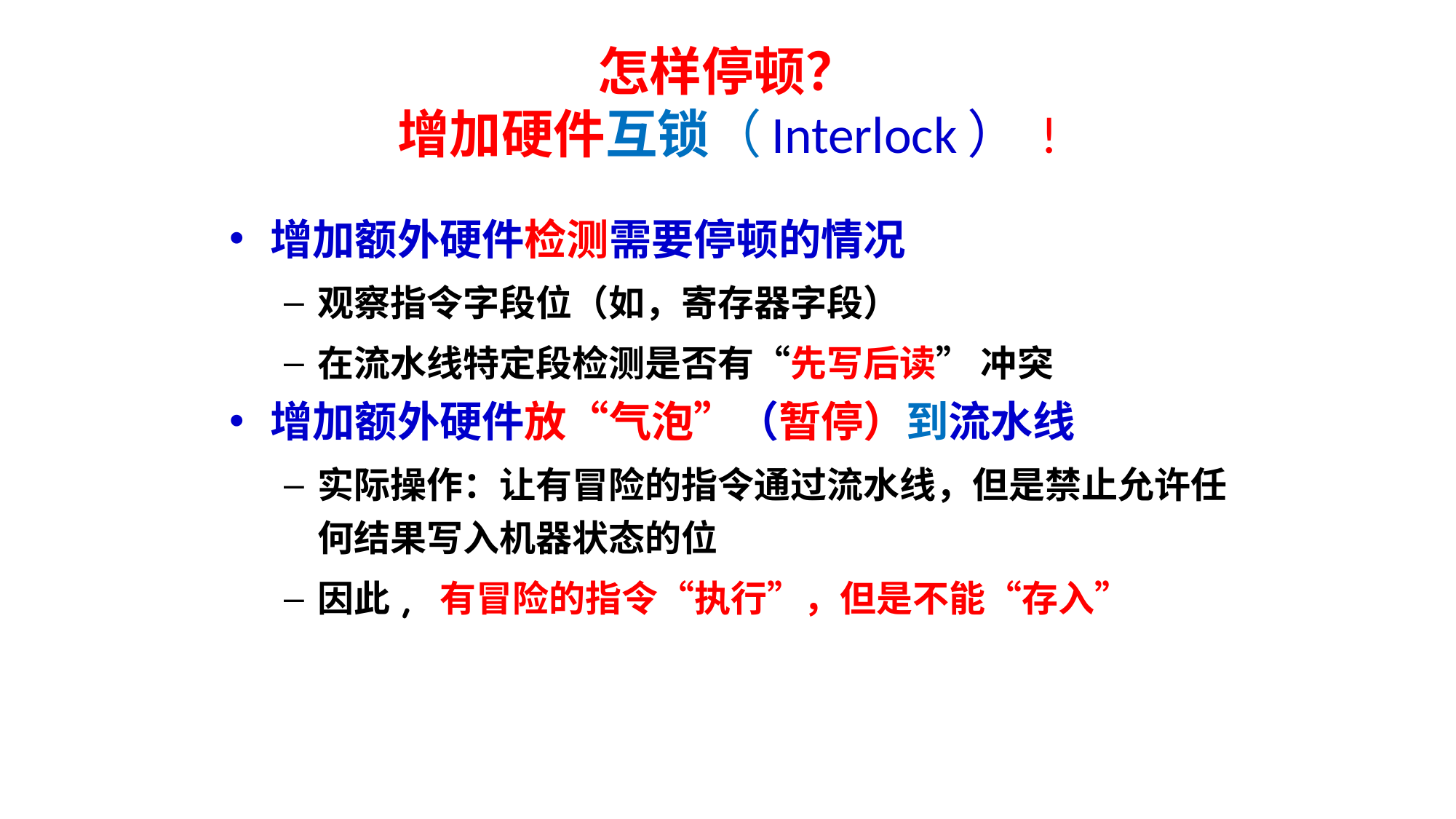

# 怎样停顿？ 增加硬件互锁（Interlock） !
增加额外硬件检测需要停顿的情况
观察指令字段位（如，寄存器字段）
在流水线特定段检测是否有“先写后读” 冲突
增加额外硬件放“气泡”（暂停）到流水线
实际操作：让有冒险的指令通过流水线，但是禁止允许任何结果写入机器状态的位
因此, 有冒险的指令“执行”，但是不能“存入”
172